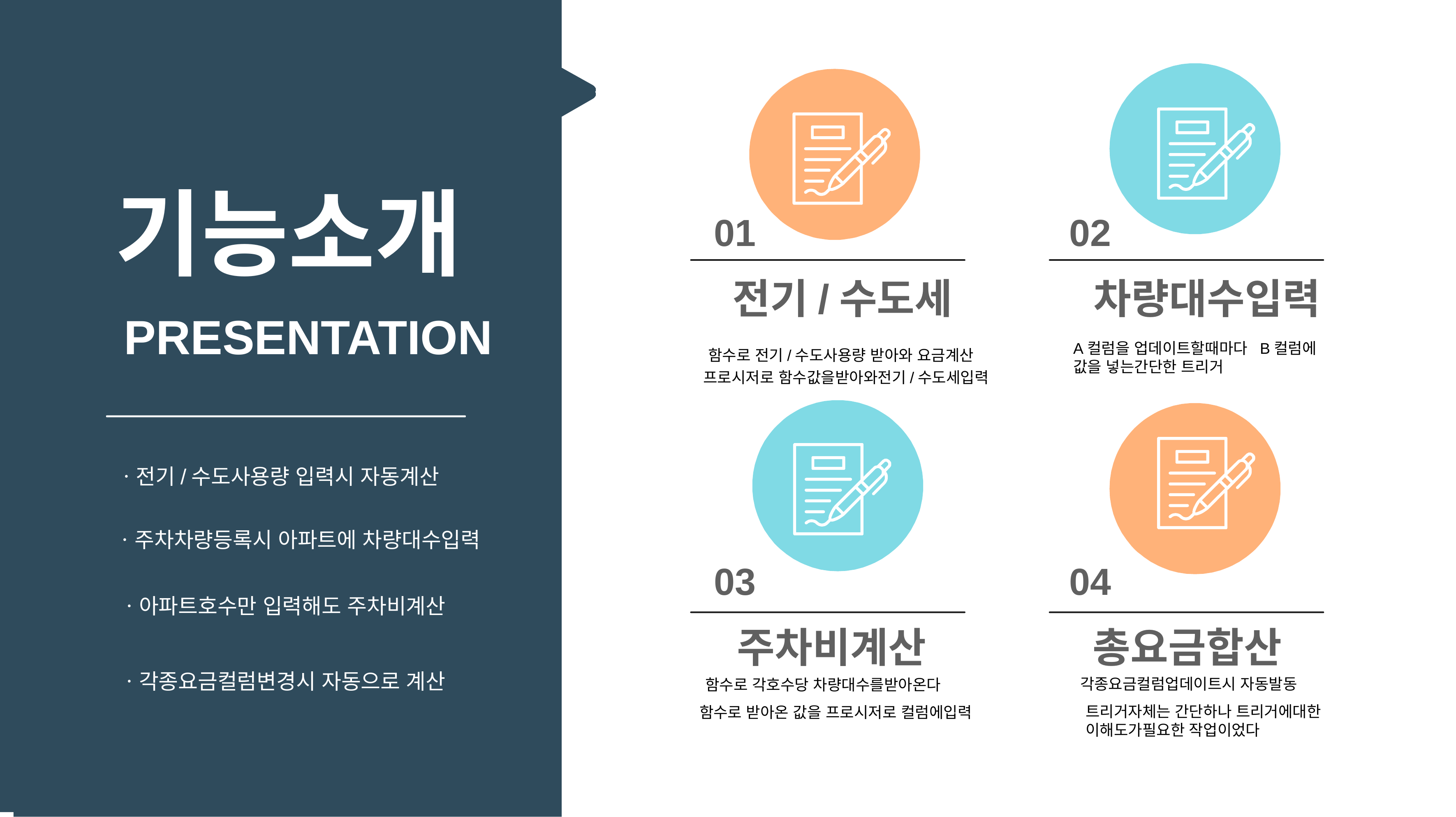

기능소개
01
02

전기/수도세
차량대수입력
PRESENTATION
A컬럼을 업데이트할때마다  B컬럼에
값을 넣는간단한 트리거
함수로 전기/수도사용량 받아와 요금계산
프로시저로 함수값을받아와전기/수도세입력

ㆍ전기/수도사용량 입력시 자동계산
ㆍ주차차량등록시 아파트에 차량대수입력
03
04
ㆍ아파트호수만 입력해도 주차비계산

주차비계산
총요금합산
ㆍ각종요금컬럼변경시 자동으로 계산
각종요금컬럼업데이트시 자동발동
함수로 각호수당 차량대수를받아온다
트리거자체는 간단하나 트리거에대한
이해도가필요한 작업이었다
함수로 받아온 값을 프로시저로 컬럼에입력
OGO